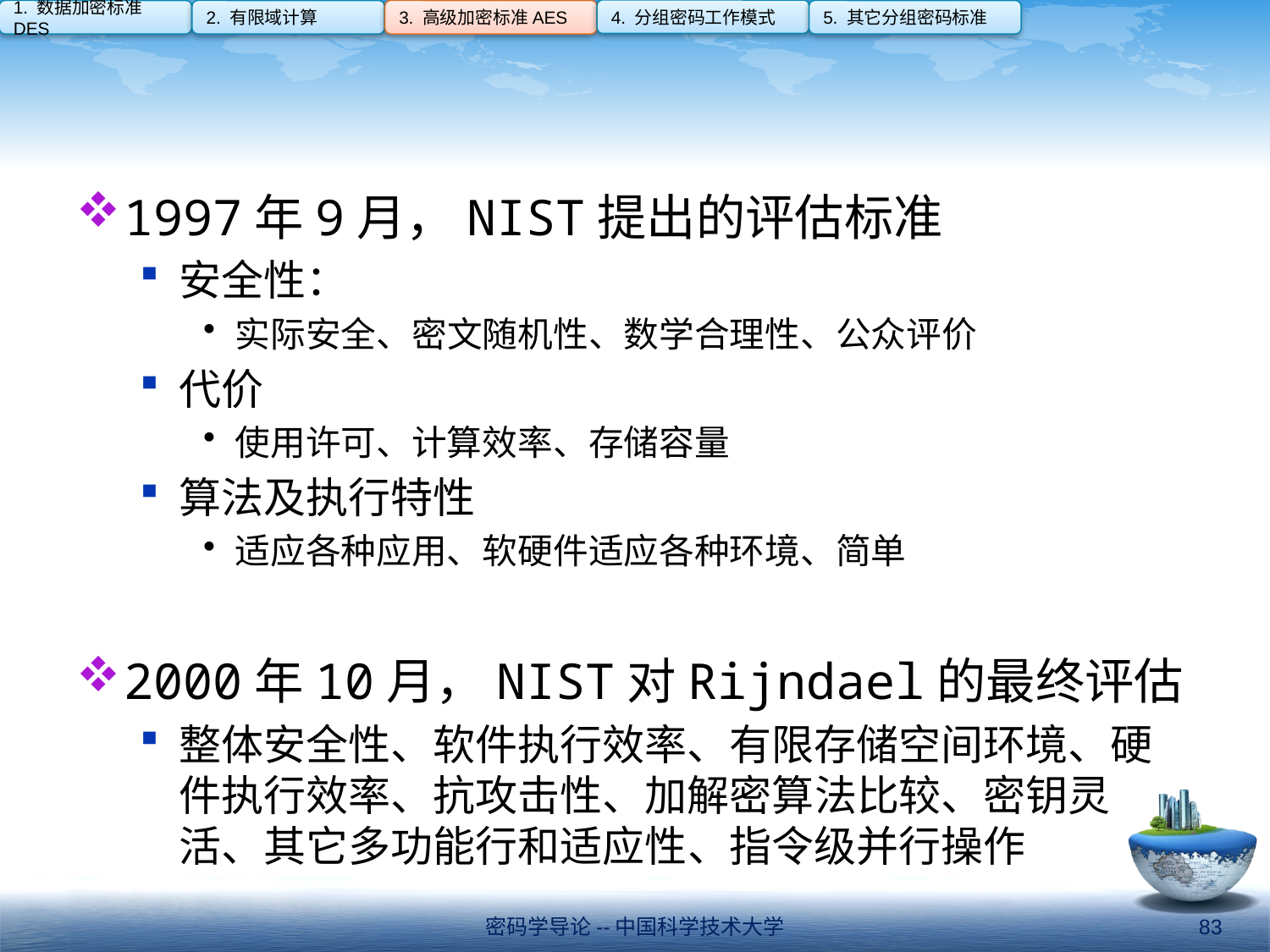

4. 分组密码工作模式
1. 数据加密标准DES
2. 有限域计算
3. 高级加密标准AES
5. 其它分组密码标准
#
1997年9月，NIST提出的评估标准
安全性：
实际安全、密文随机性、数学合理性、公众评价
代价
使用许可、计算效率、存储容量
算法及执行特性
适应各种应用、软硬件适应各种环境、简单

2000年10月，NIST对Rijndael的最终评估
整体安全性、软件执行效率、有限存储空间环境、硬件执行效率、抗攻击性、加解密算法比较、密钥灵活、其它多功能行和适应性、指令级并行操作
密码学导论--中国科学技术大学
83